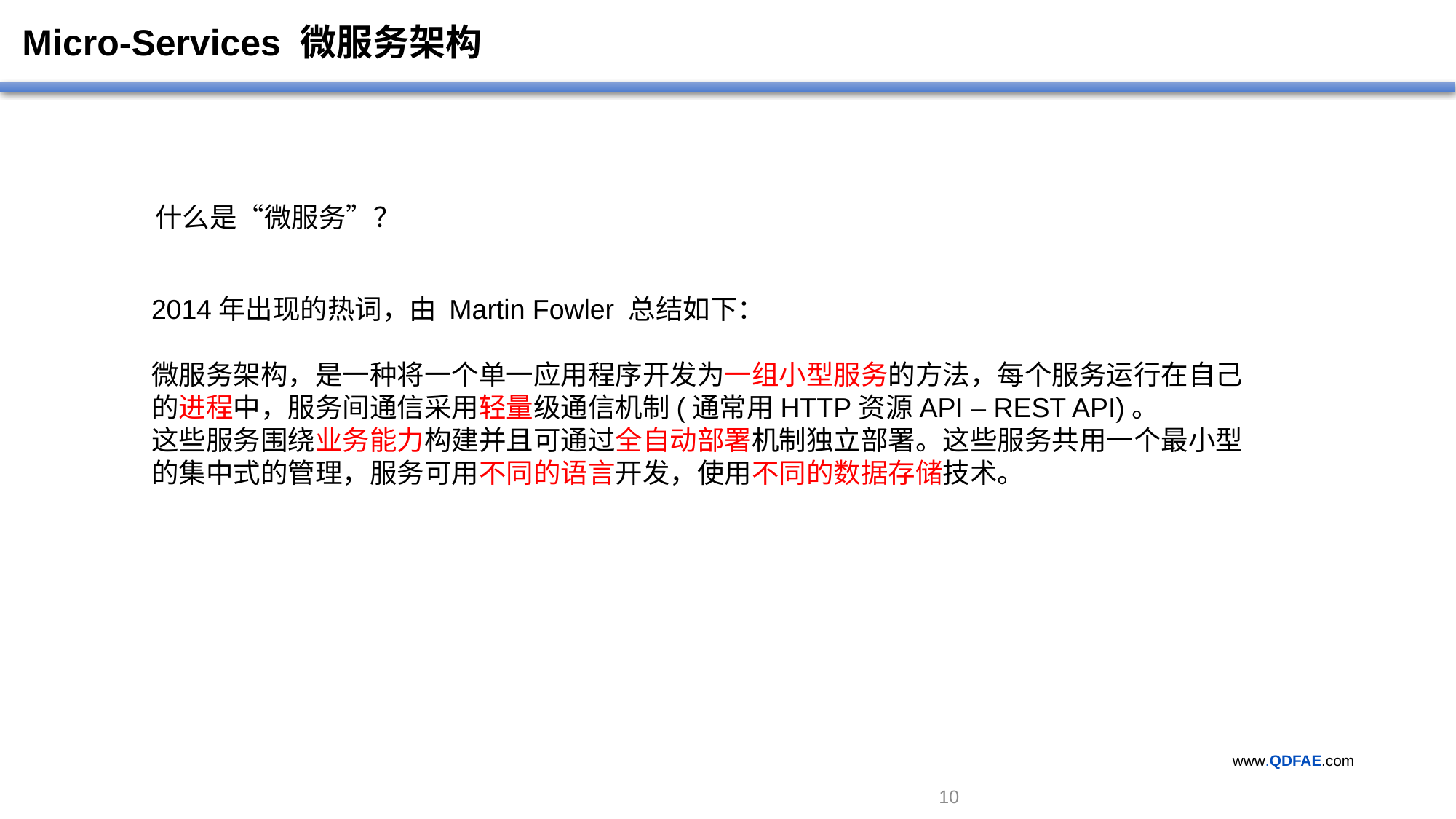

Micro-Services 微服务架构
什么是“微服务”？
2014年出现的热词，由 Martin Fowler 总结如下：

微服务架构，是一种将一个单一应用程序开发为一组小型服务的方法，每个服务运行在自己的进程中，服务间通信采用轻量级通信机制(通常用HTTP资源API – REST API)。
这些服务围绕业务能力构建并且可通过全自动部署机制独立部署。这些服务共用一个最小型的集中式的管理，服务可用不同的语言开发，使用不同的数据存储技术。
                   10